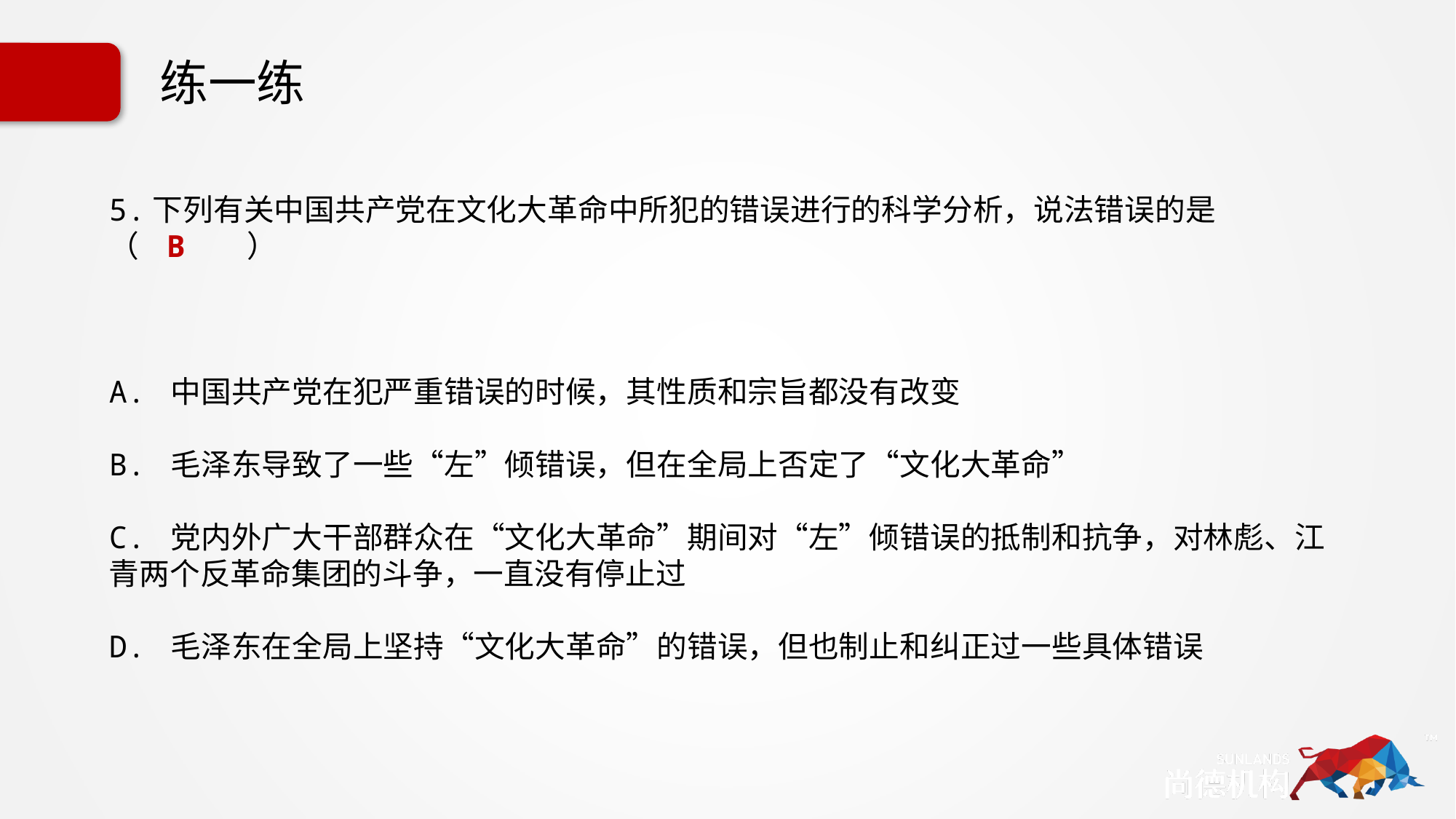

# 练一练
5.下列有关中国共产党在文化大革命中所犯的错误进行的科学分析，说法错误的是（   B   ）

A. 中国共产党在犯严重错误的时候，其性质和宗旨都没有改变

B. 毛泽东导致了一些“左”倾错误，但在全局上否定了“文化大革命”

C. 党内外广大干部群众在“文化大革命”期间对“左”倾错误的抵制和抗争，对林彪、江青两个反革命集团的斗争，一直没有停止过

D. 毛泽东在全局上坚持“文化大革命”的错误，但也制止和纠正过一些具体错误